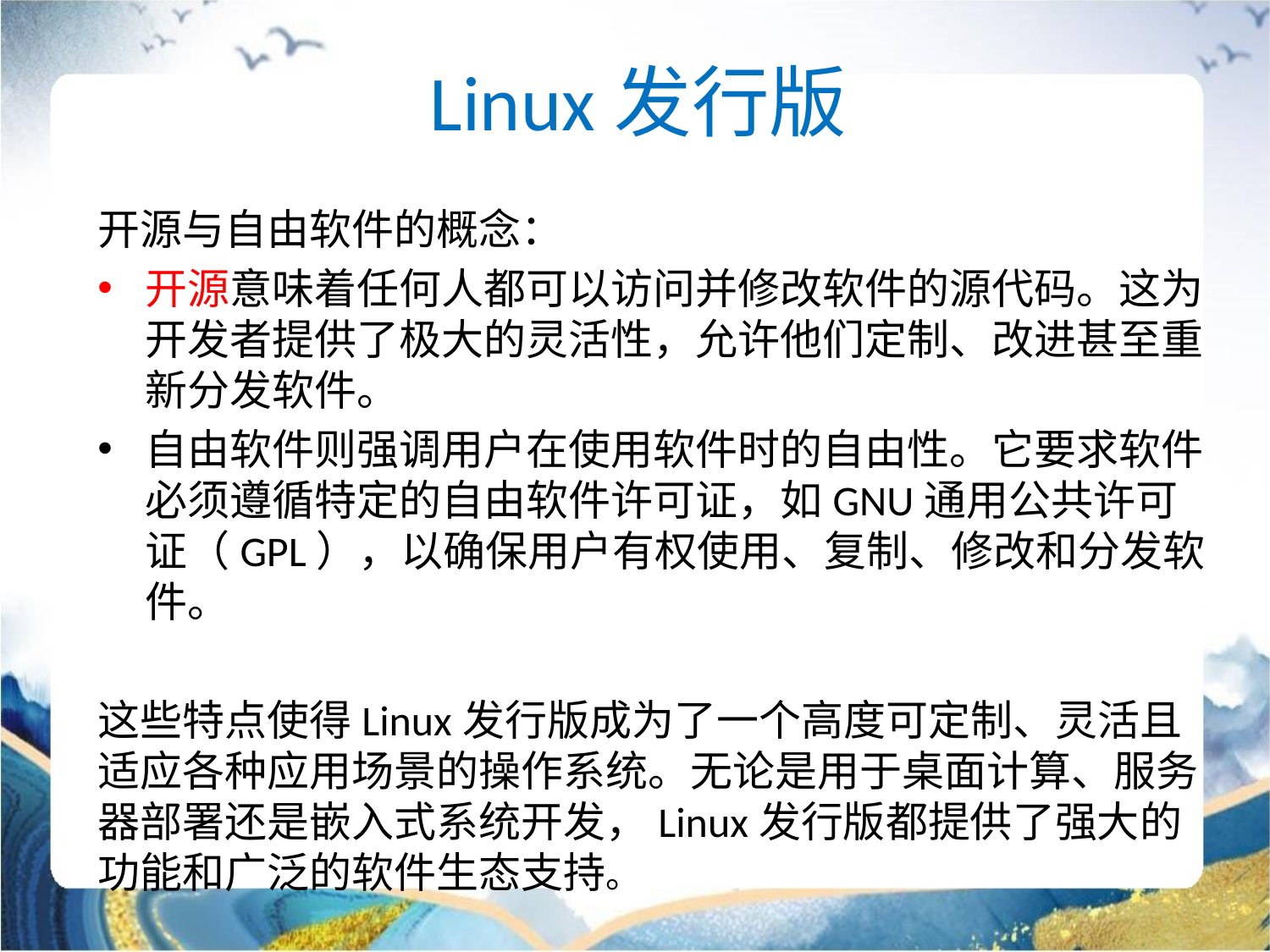

Linux发行版
开源与自由软件的概念：
开源意味着任何人都可以访问并修改软件的源代码。这为开发者提供了极大的灵活性，允许他们定制、改进甚至重新分发软件。
自由软件则强调用户在使用软件时的自由性。它要求软件必须遵循特定的自由软件许可证，如GNU通用公共许可证（GPL），以确保用户有权使用、复制、修改和分发软件。

这些特点使得Linux发行版成为了一个高度可定制、灵活且适应各种应用场景的操作系统。无论是用于桌面计算、服务器部署还是嵌入式系统开发，Linux发行版都提供了强大的功能和广泛的软件生态支持。